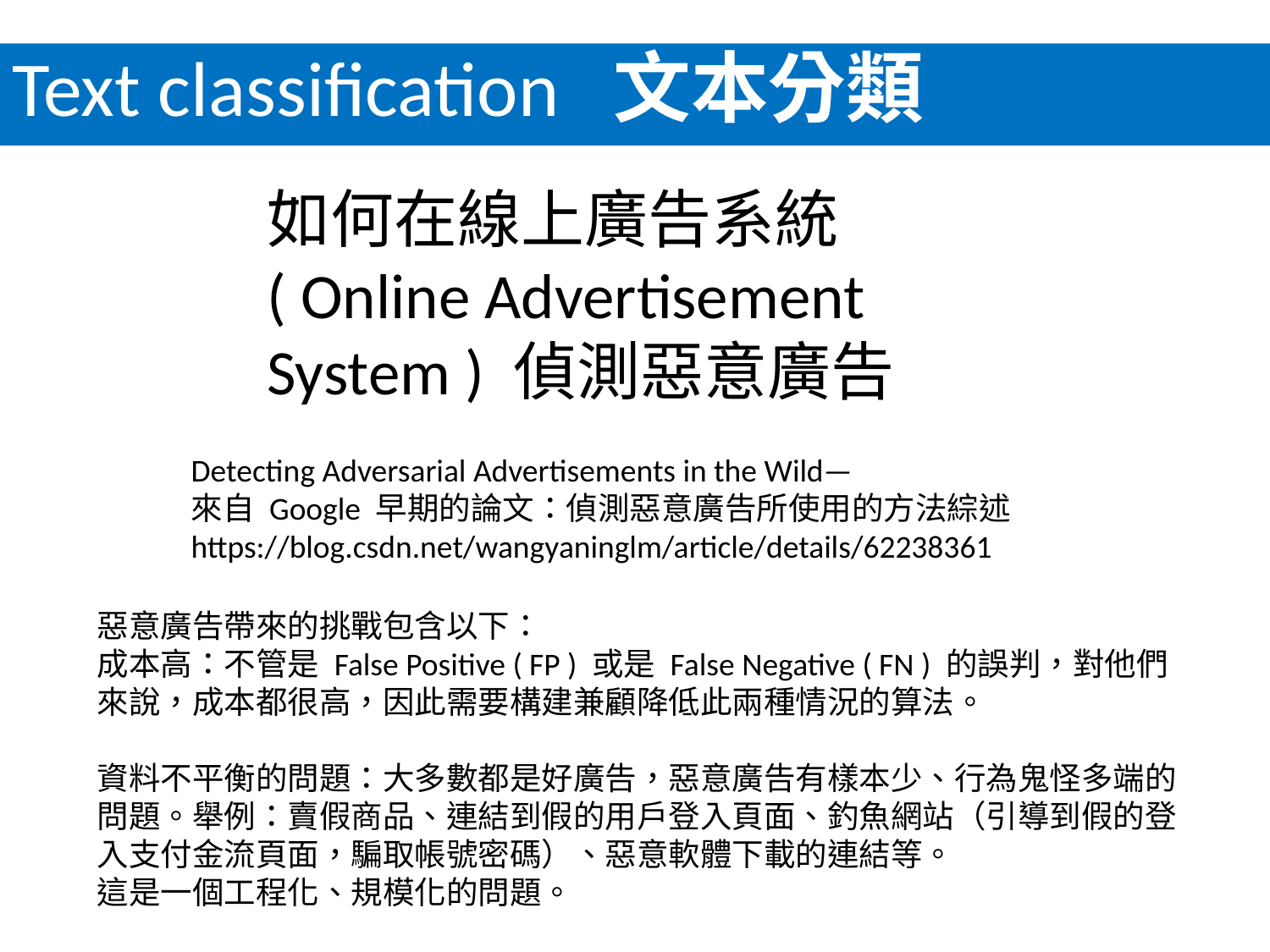

Text classification  文本分類
如何在線上廣告系統 ( Online Advertisement System ) 偵測惡意廣告
Detecting Adversarial Advertisements in the Wild—
來自 Google 早期的論文：偵測惡意廣告所使用的方法綜述
https://blog.csdn.net/wangyaninglm/article/details/62238361
惡意廣告帶來的挑戰包含以下：
成本高：不管是 False Positive ( FP ) 或是 False Negative ( FN ) 的誤判，對他們來說，成本都很高，因此需要構建兼顧降低此兩種情況的算法。

資料不平衡的問題：大多數都是好廣告，惡意廣告有樣本少、行為鬼怪多端的問題。舉例：賣假商品、連結到假的用戶登入頁面、釣魚網站（引導到假的登入支付金流頁面，騙取帳號密碼）、惡意軟體下載的連結等。
這是一個工程化、規模化的問題。